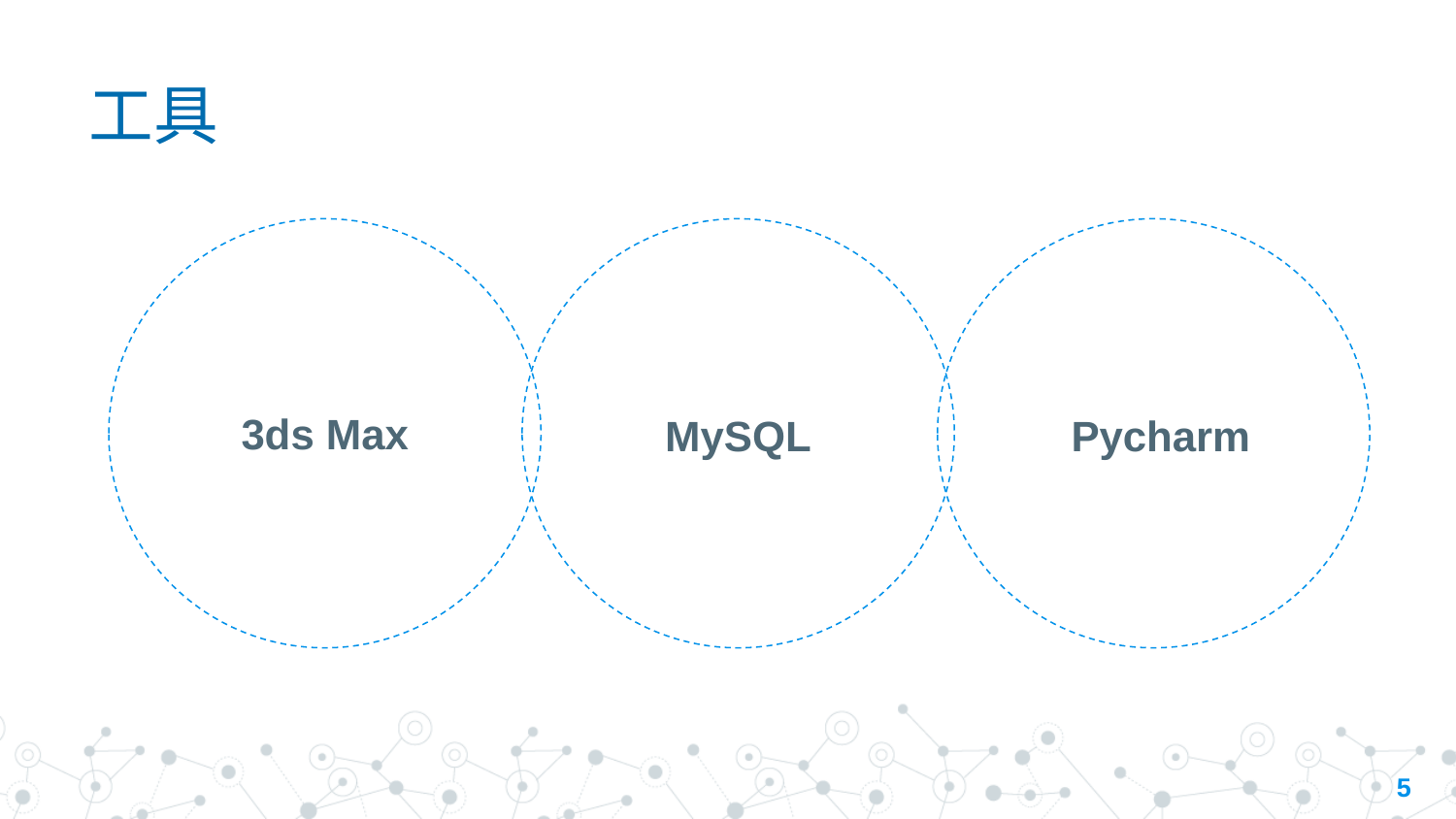

工具
​

3ds Max
MySQL
Pycharm

5